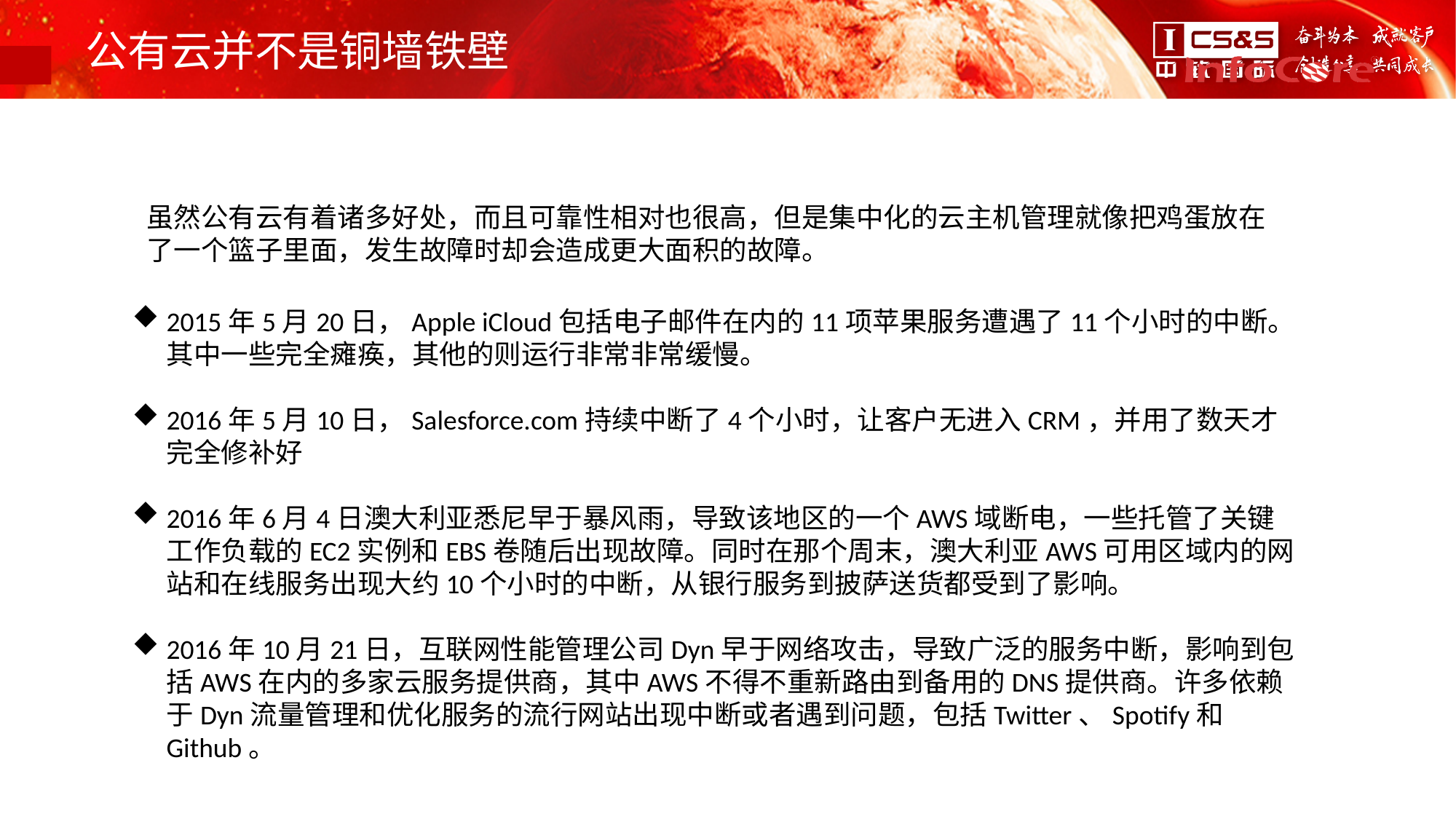

# 公有云并不是铜墙铁壁

虽然公有云有着诸多好处，而且可靠性相对也很高，但是集中化的云主机管理就像把鸡蛋放在了一个篮子里面，发生故障时却会造成更大面积的故障。
2015年5月20日，Apple iCloud包括电子邮件在内的11项苹果服务遭遇了11个小时的中断。其中一些完全瘫痪，其他的则运行非常非常缓慢。

2016年5月10日，Salesforce.com持续中断了4个小时，让客户无进入CRM，并用了数天才完全修补好

2016年6月4日澳大利亚悉尼早于暴风雨，导致该地区的一个AWS域断电，一些托管了关键工作负载的EC2实例和EBS卷随后出现故障。同时在那个周末，澳大利亚AWS可用区域内的网站和在线服务出现大约10个小时的中断，从银行服务到披萨送货都受到了影响。

2016年10月21日，互联网性能管理公司Dyn早于网络攻击，导致广泛的服务中断，影响到包括AWS在内的多家云服务提供商，其中AWS不得不重新路由到备用的DNS提供商。许多依赖于Dyn流量管理和优化服务的流行网站出现中断或者遇到问题，包括Twitter、Spotify和Github。